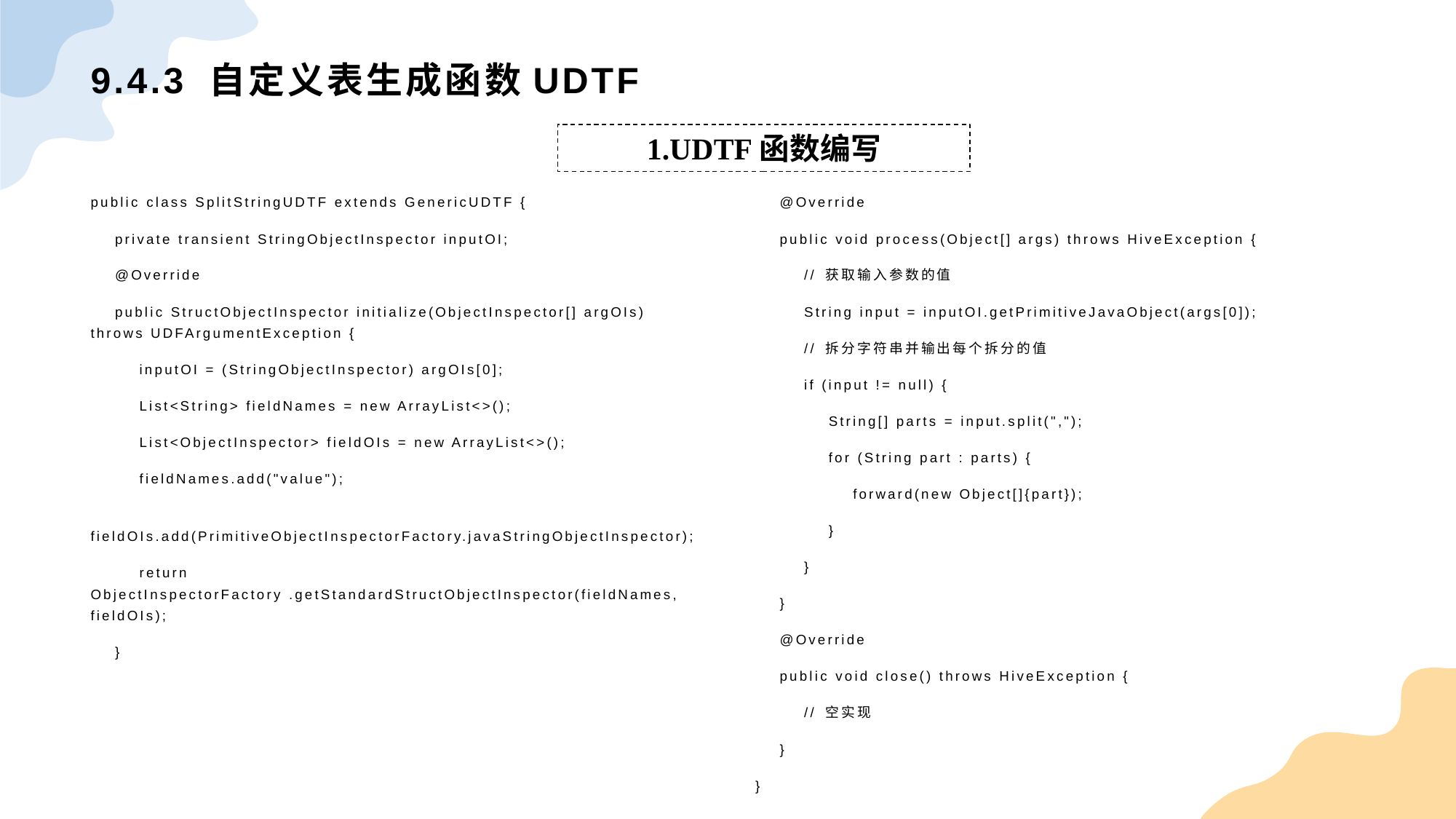

# 9.4.3 自定义表生成函数UDTF
1.UDTF函数编写
public class SplitStringUDTF extends GenericUDTF {
    private transient StringObjectInspector inputOI;
    @Override
    public StructObjectInspector initialize(ObjectInspector[] argOIs) throws UDFArgumentException {
        inputOI = (StringObjectInspector) argOIs[0];
        List<String> fieldNames = new ArrayList<>();
        List<ObjectInspector> fieldOIs = new ArrayList<>();
        fieldNames.add("value");
        fieldOIs.add(PrimitiveObjectInspectorFactory.javaStringObjectInspector);
        return ObjectInspectorFactory .getStandardStructObjectInspector(fieldNames, fieldOIs);
    }
    @Override
    public void process(Object[] args) throws HiveException {
        // 获取输入参数的值
        String input = inputOI.getPrimitiveJavaObject(args[0]);
        // 拆分字符串并输出每个拆分的值
        if (input != null) {
            String[] parts = input.split(",");
            for (String part : parts) {
                forward(new Object[]{part});
            }
        }
    }
    @Override
    public void close() throws HiveException {
        // 空实现
    }
}